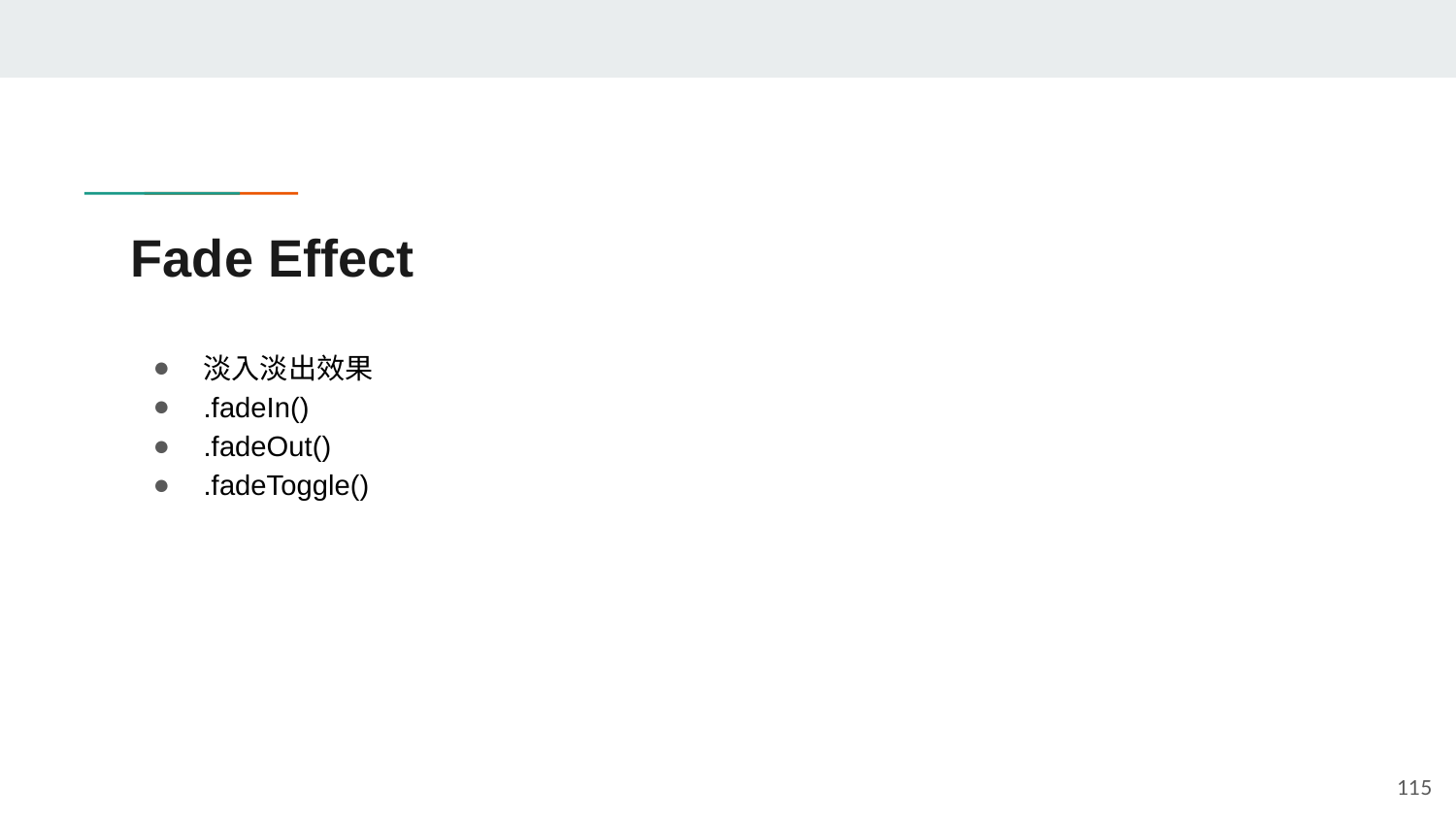

# Fade Effect
淡入淡出效果
.fadeIn()
.fadeOut()
.fadeToggle()

115